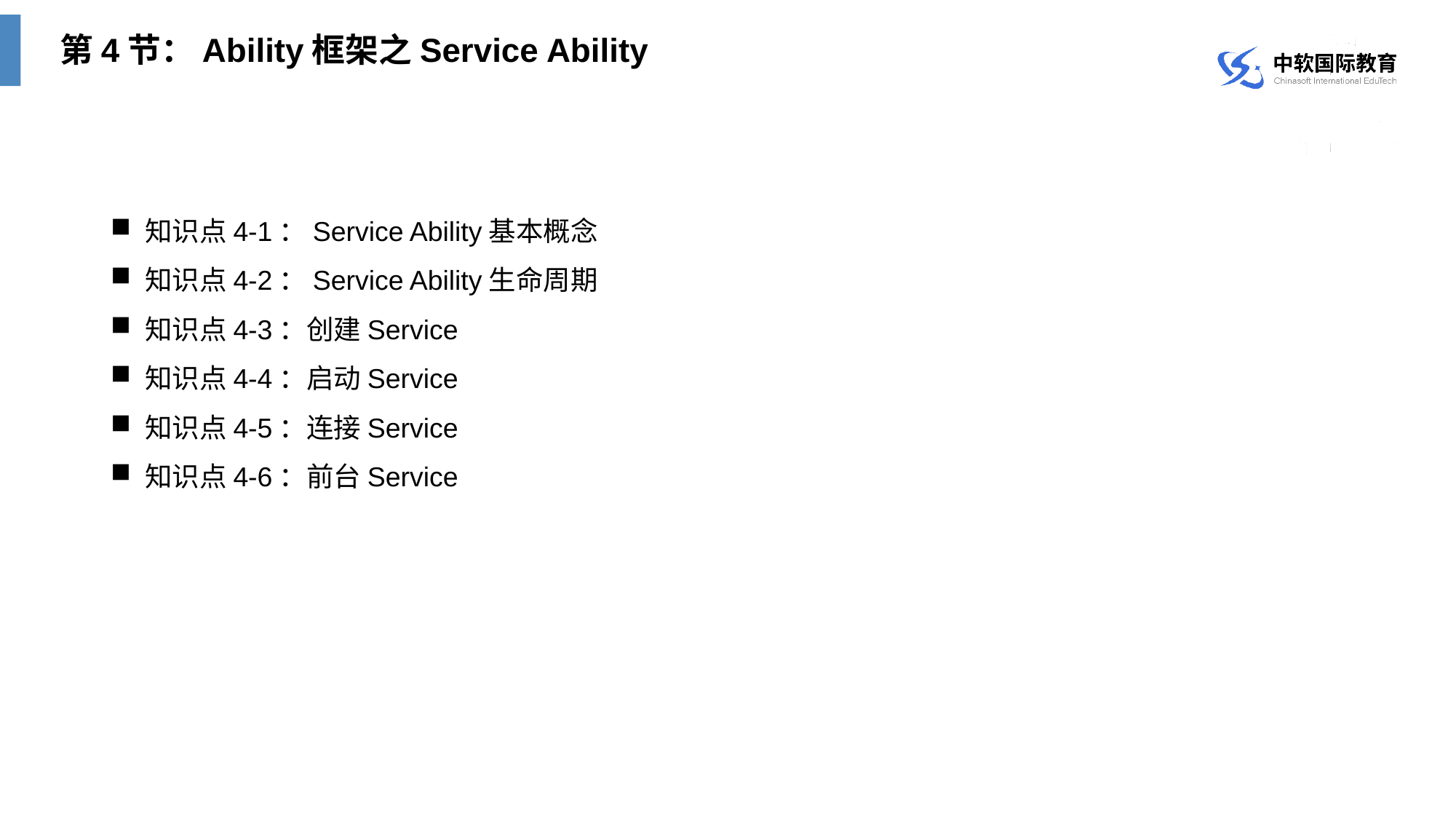

第4节：Ability框架之Service Ability
知识点4-1：Service Ability基本概念
知识点4-2：Service Ability生命周期
知识点4-3：创建Service
知识点4-4：启动Service
知识点4-5：连接Service
知识点4-6：前台Service